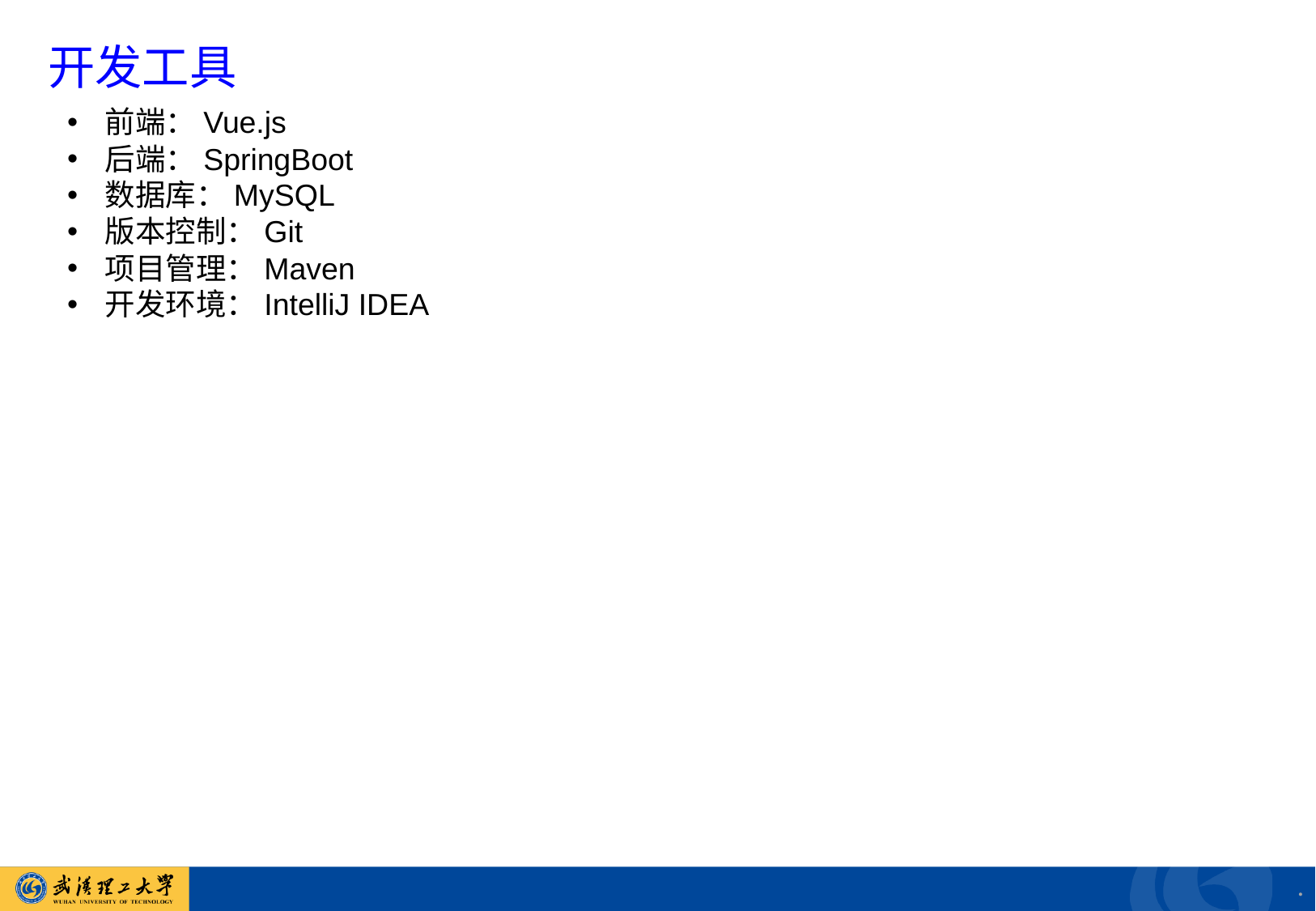

开发工具
前端：Vue.js
后端：SpringBoot
数据库：MySQL
版本控制：Git
项目管理：Maven
开发环境：IntelliJ IDEA
.